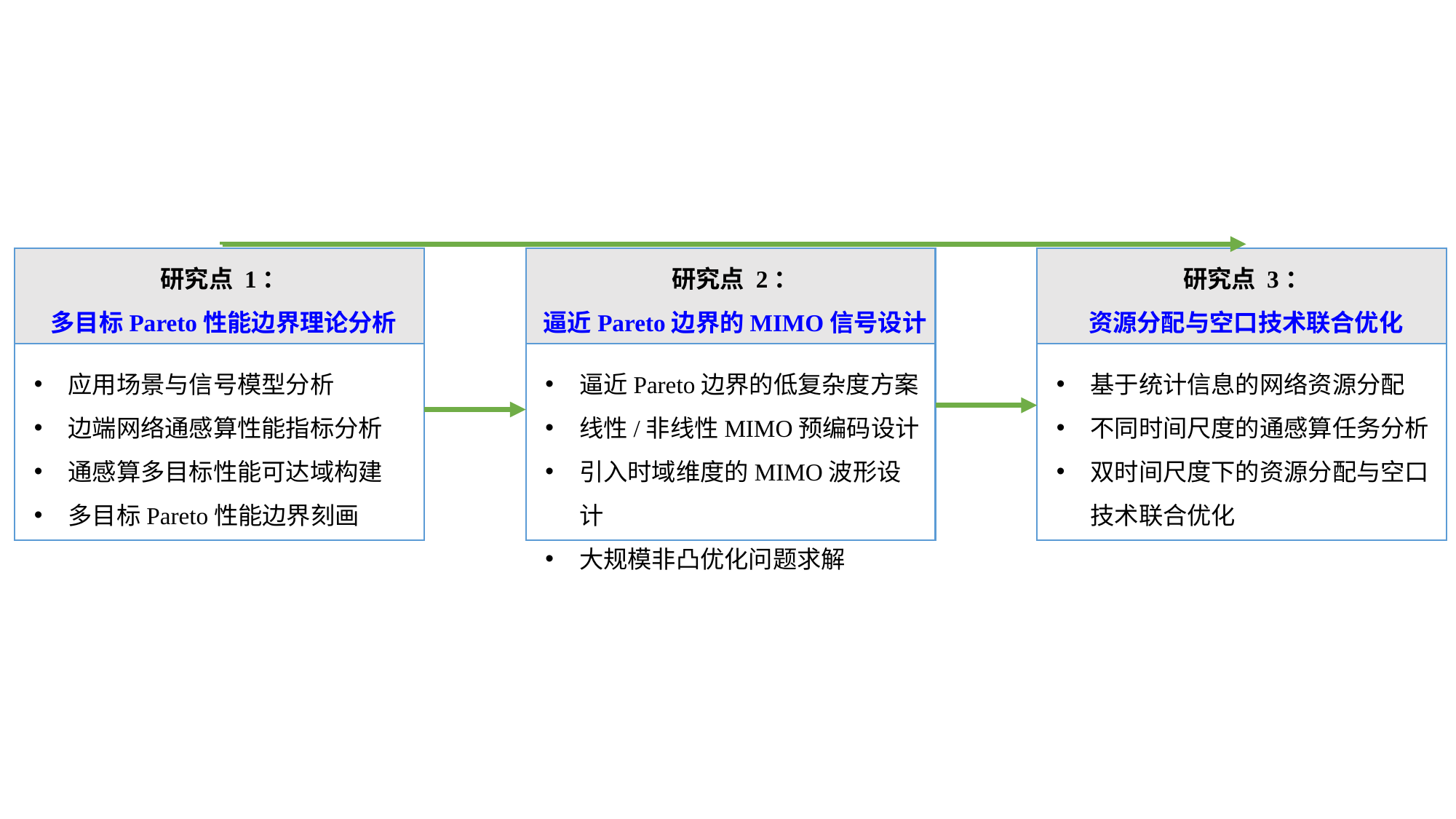

研究点 1：
多目标Pareto性能边界理论分析

应用场景与信号模型分析
边端网络通感算性能指标分析
通感算多目标性能可达域构建
多目标Pareto性能边界刻画
研究点 2：
逼近Pareto边界的MIMO信号设计

逼近Pareto边界的低复杂度方案
线性/非线性MIMO预编码设计
引入时域维度的MIMO波形设计
大规模非凸优化问题求解
研究点 3：
资源分配与空口技术联合优化

基于统计信息的网络资源分配
不同时间尺度的通感算任务分析
双时间尺度下的资源分配与空口技术联合优化